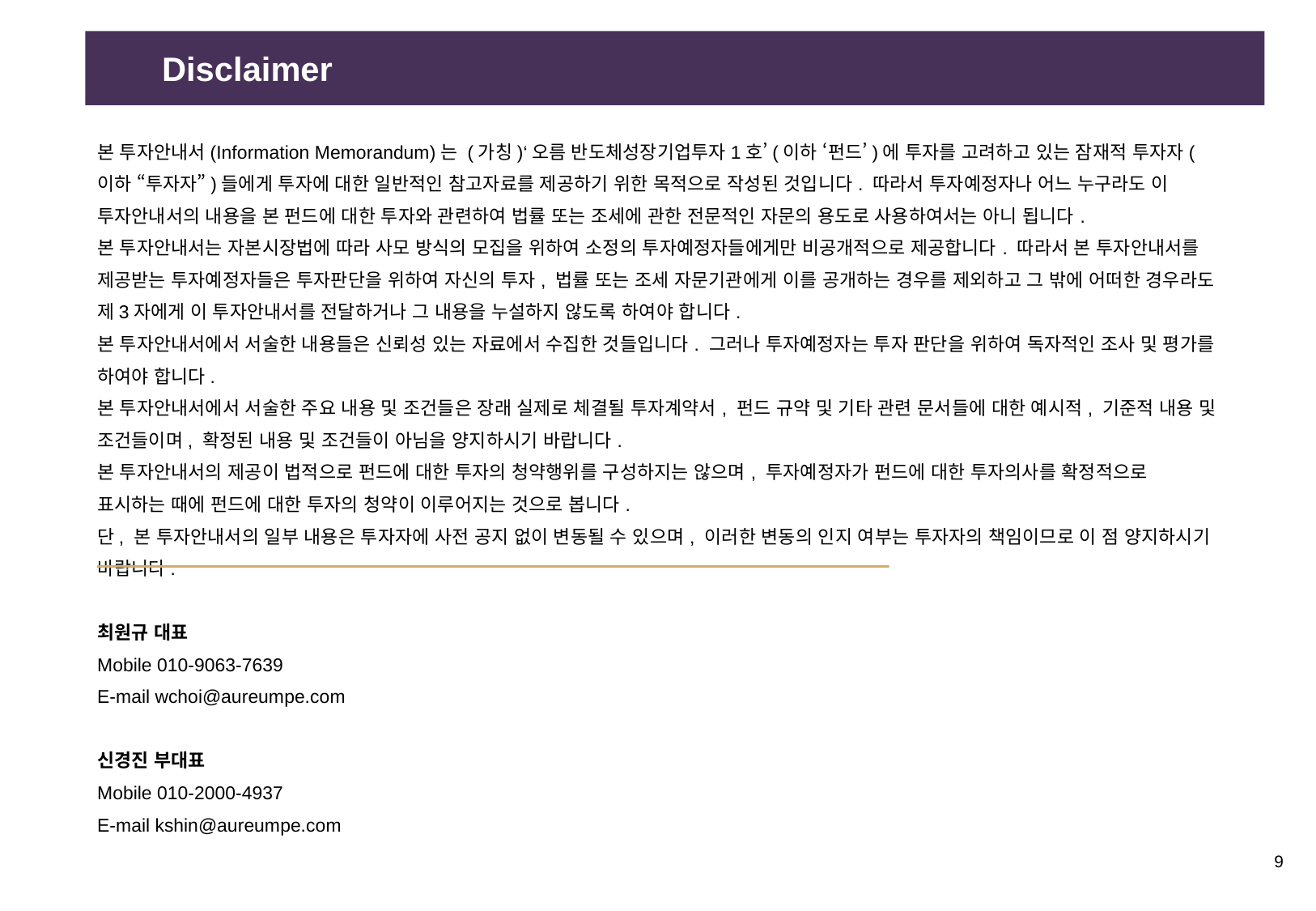

Disclaimer
본 투자안내서(Information Memorandum)는 (가칭)‘오름 반도체성장기업투자1호’(이하 ‘펀드’)에 투자를 고려하고 있는 잠재적 투자자(이하 “투자자”)들에게 투자에 대한 일반적인 참고자료를 제공하기 위한 목적으로 작성된 것입니다. 따라서 투자예정자나 어느 누구라도 이 투자안내서의 내용을 본 펀드에 대한 투자와 관련하여 법률 또는 조세에 관한 전문적인 자문의 용도로 사용하여서는 아니 됩니다.
본 투자안내서는 자본시장법에 따라 사모 방식의 모집을 위하여 소정의 투자예정자들에게만 비공개적으로 제공합니다. 따라서 본 투자안내서를 제공받는 투자예정자들은 투자판단을 위하여 자신의 투자, 법률 또는 조세 자문기관에게 이를 공개하는 경우를 제외하고 그 밖에 어떠한 경우라도 제3자에게 이 투자안내서를 전달하거나 그 내용을 누설하지 않도록 하여야 합니다.
본 투자안내서에서 서술한 내용들은 신뢰성 있는 자료에서 수집한 것들입니다. 그러나 투자예정자는 투자 판단을 위하여 독자적인 조사 및 평가를 하여야 합니다.
본 투자안내서에서 서술한 주요 내용 및 조건들은 장래 실제로 체결될 투자계약서, 펀드 규약 및 기타 관련 문서들에 대한 예시적, 기준적 내용 및 조건들이며, 확정된 내용 및 조건들이 아님을 양지하시기 바랍니다.
본 투자안내서의 제공이 법적으로 펀드에 대한 투자의 청약행위를 구성하지는 않으며, 투자예정자가 펀드에 대한 투자의사를 확정적으로 표시하는 때에 펀드에 대한 투자의 청약이 이루어지는 것으로 봅니다.
단, 본 투자안내서의 일부 내용은 투자자에 사전 공지 없이 변동될 수 있으며, 이러한 변동의 인지 여부는 투자자의 책임이므로 이 점 양지하시기 바랍니다.

최원규 대표
Mobile 010-9063-7639
E-mail wchoi@aureumpe.com

신경진 부대표
Mobile 010-2000-4937
E-mail kshin@aureumpe.com